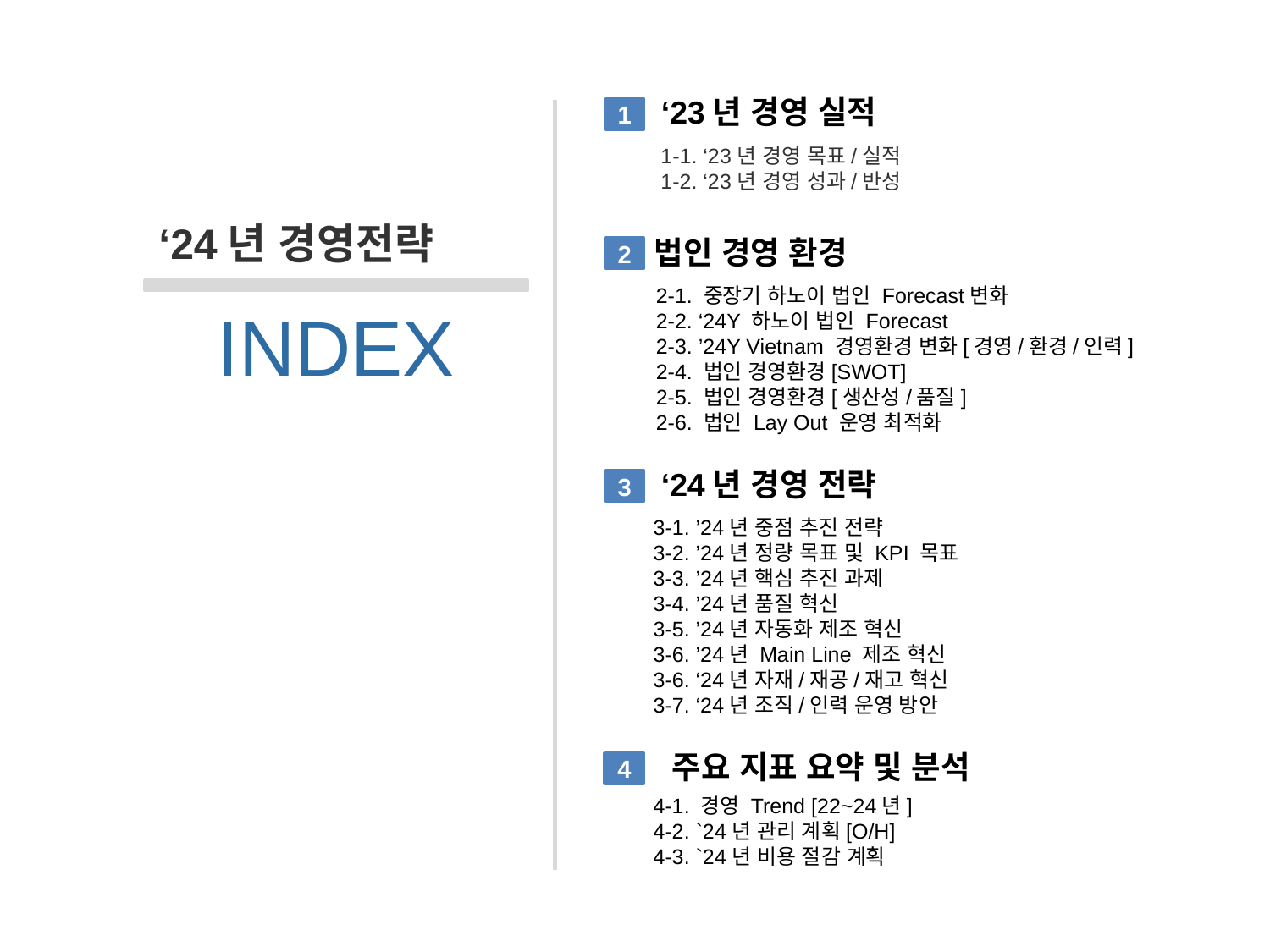

‘23년 경영 실적
1
1-1. ‘23년 경영 목표/실적
1-2. ‘23년 경영 성과/반성
‘24년 경영전략

INDEX
법인 경영 환경
2
2-1. 중장기 하노이 법인 Forecast변화
2-2. ‘24Y 하노이 법인 Forecast
2-3. ’24Y Vietnam 경영환경 변화[경영/환경/인력]
2-4. 법인 경영환경[SWOT]
2-5. 법인 경영환경[생산성/품질]
2-6. 법인 Lay Out 운영 최적화
‘24년 경영 전략
3
3-1. ’24년 중점 추진 전략
3-2. ’24년 정량 목표 및 KPI 목표
3-3. ’24년 핵심 추진 과제
3-4. ’24년 품질 혁신
3-5. ’24년 자동화 제조 혁신
3-6. ’24년 Main Line 제조 혁신
3-6. ‘24년 자재/재공/재고 혁신
3-7. ‘24년 조직/인력 운영 방안
주요 지표 요약 및 분석
4
4-1. 경영 Trend [22~24년]
4-2. `24년 관리 계획[O/H]
4-3. `24년 비용 절감 계획